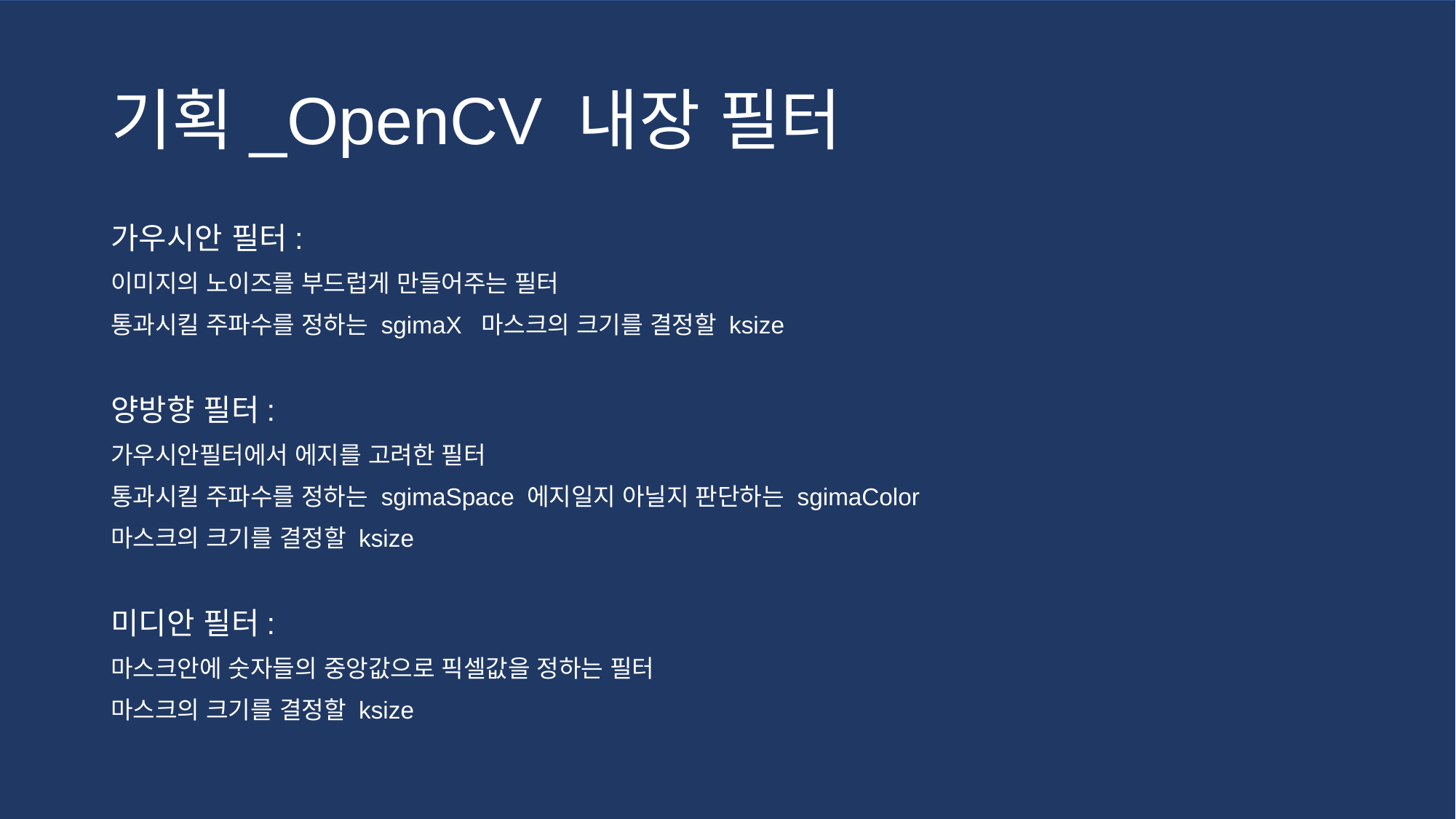

# 기획_OpenCV 내장 필터
가우시안 필터:
이미지의 노이즈를 부드럽게 만들어주는 필터
통과시킬 주파수를 정하는 sgimaX  마스크의 크기를 결정할 ksize

양방향 필터:
가우시안필터에서 에지를 고려한 필터
통과시킬 주파수를 정하는 sgimaSpace 에지일지 아닐지 판단하는 sgimaColor
마스크의 크기를 결정할 ksize

미디안 필터:
마스크안에 숫자들의 중앙값으로 픽셀값을 정하는 필터
마스크의 크기를 결정할 ksize